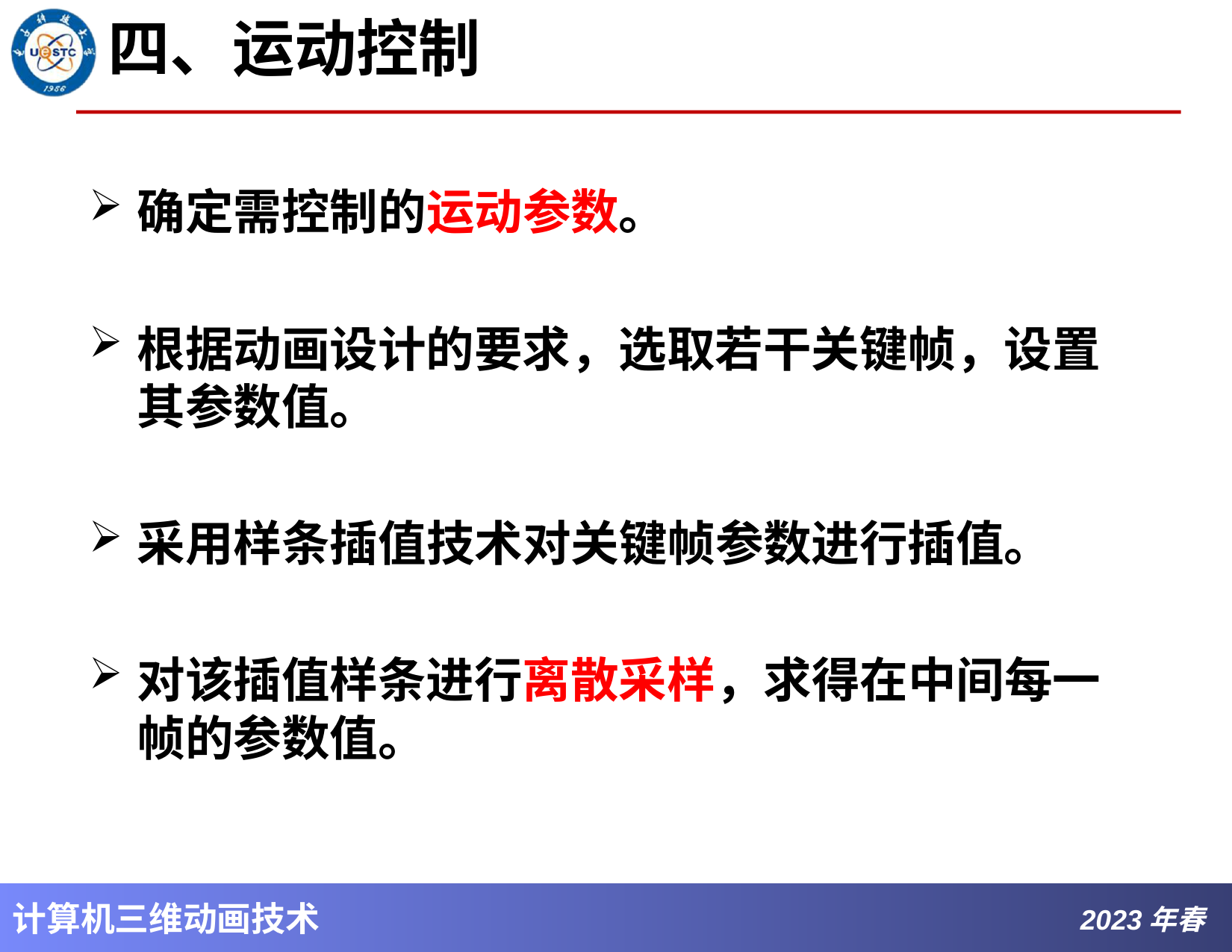

# 四、运动控制
确定需控制的运动参数。

根据动画设计的要求，选取若干关键帧，设置其参数值。

采用样条插值技术对关键帧参数进行插值。

对该插值样条进行离散采样，求得在中间每一帧的参数值。